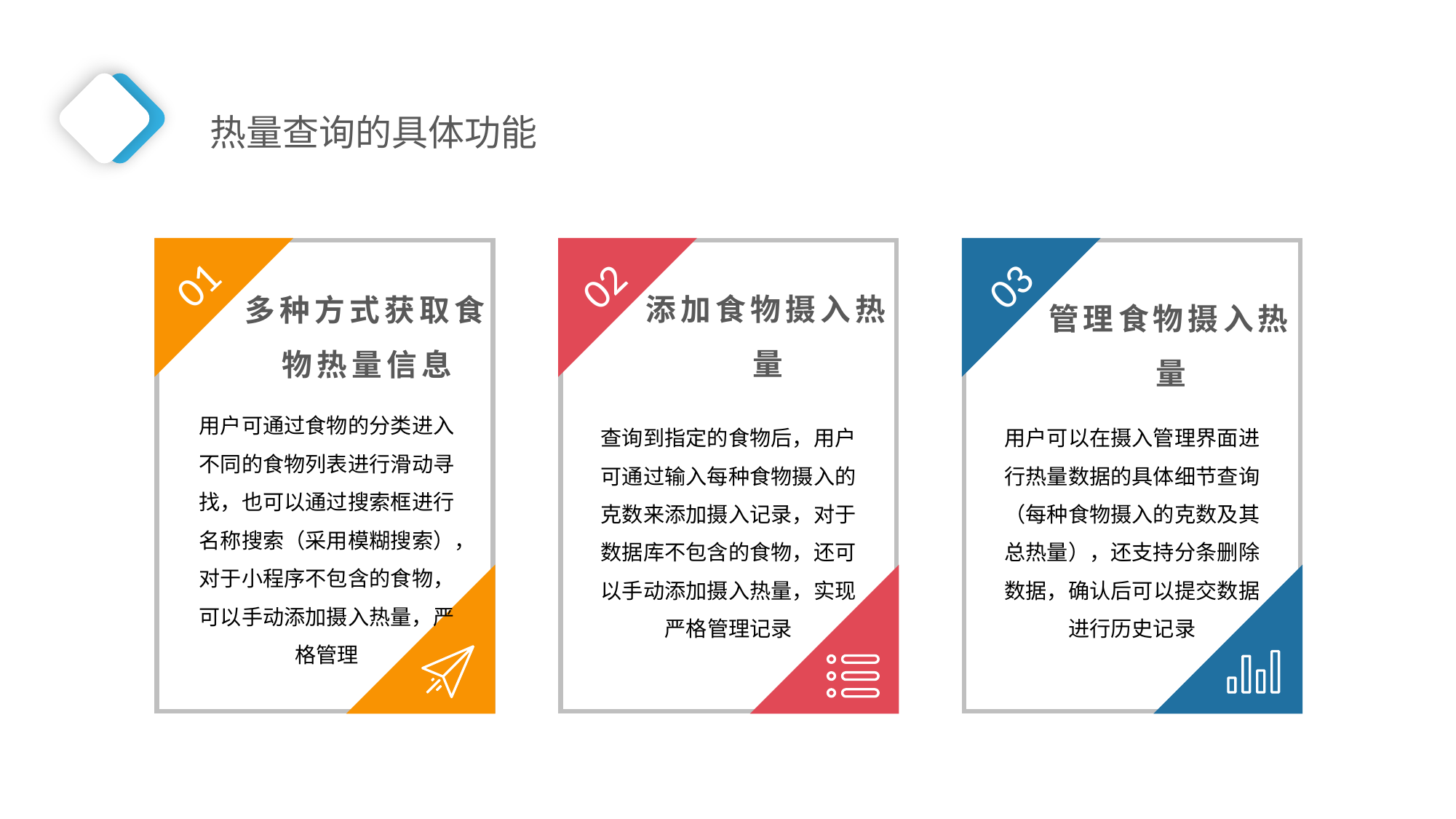

热量查询的具体功能

01

02

03

添加食物摄入热量
多种方式获取食物热量信息
管理食物摄入热量
用户可通过食物的分类进入不同的食物列表进行滑动寻找，也可以通过搜索框进行名称搜索（采用模糊搜索），对于小程序不包含的食物，可以手动添加摄入热量，严格管理
查询到指定的食物后，用户可通过输入每种食物摄入的克数来添加摄入记录，对于数据库不包含的食物，还可以手动添加摄入热量，实现严格管理记录
用户可以在摄入管理界面进行热量数据的具体细节查询（每种食物摄入的克数及其总热量），还支持分条删除数据，确认后可以提交数据进行历史记录